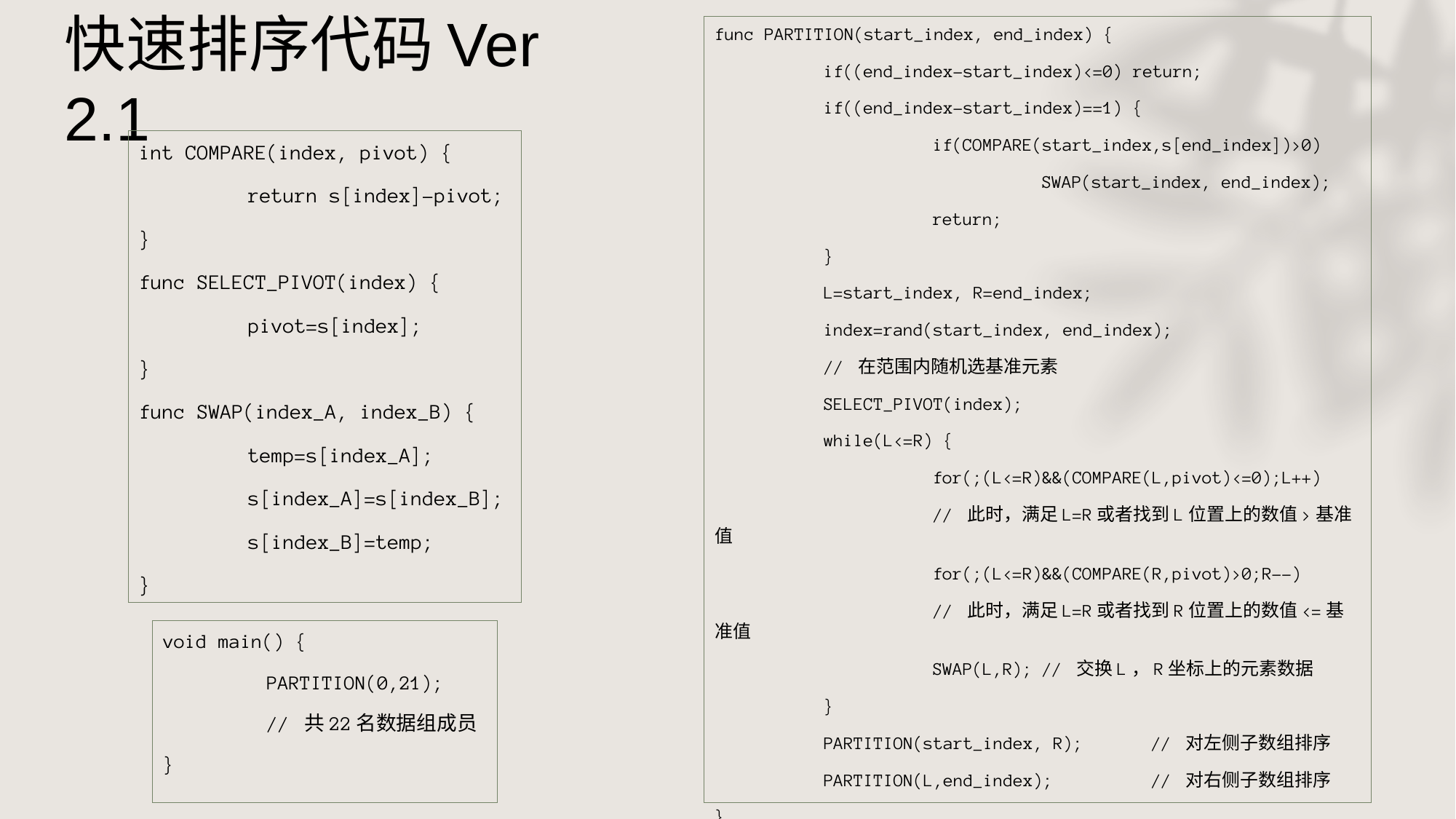

# 快速排序代码Ver 2.1
func PARTITION(start_index, end_index) {
	if((end_index-start_index)<=0) return;
	if((end_index-start_index)==1) {
		if(COMPARE(start_index,s[end_index])>0)
			SWAP(start_index, end_index);
		return;
	}
	L=start_index, R=end_index;
	index=rand(start_index, end_index);
	// 在范围内随机选基准元素
	SELECT_PIVOT(index);
	while(L<=R) {
		for(;(L<=R)&&(COMPARE(L,pivot)<=0);L++)
		// 此时，满足L=R或者找到L位置上的数值>基准值
		for(;(L<=R)&&(COMPARE(R,pivot)>0;R--)
		// 此时，满足L=R或者找到R位置上的数值<=基准值
		SWAP(L,R);	// 交换L，R坐标上的元素数据
	}
	PARTITION(start_index, R);	// 对左侧子数组排序
	PARTITION(L,end_index);	// 对右侧子数组排序
}
int COMPARE(index, pivot) {
	return s[index]-pivot;
}
func SELECT_PIVOT(index) {
	pivot=s[index];
}
func SWAP(index_A, index_B) {
	temp=s[index_A];
	s[index_A]=s[index_B];
	s[index_B]=temp;
}
void main() {
	PARTITION(0,21);
	// 共22名数据组成员
}